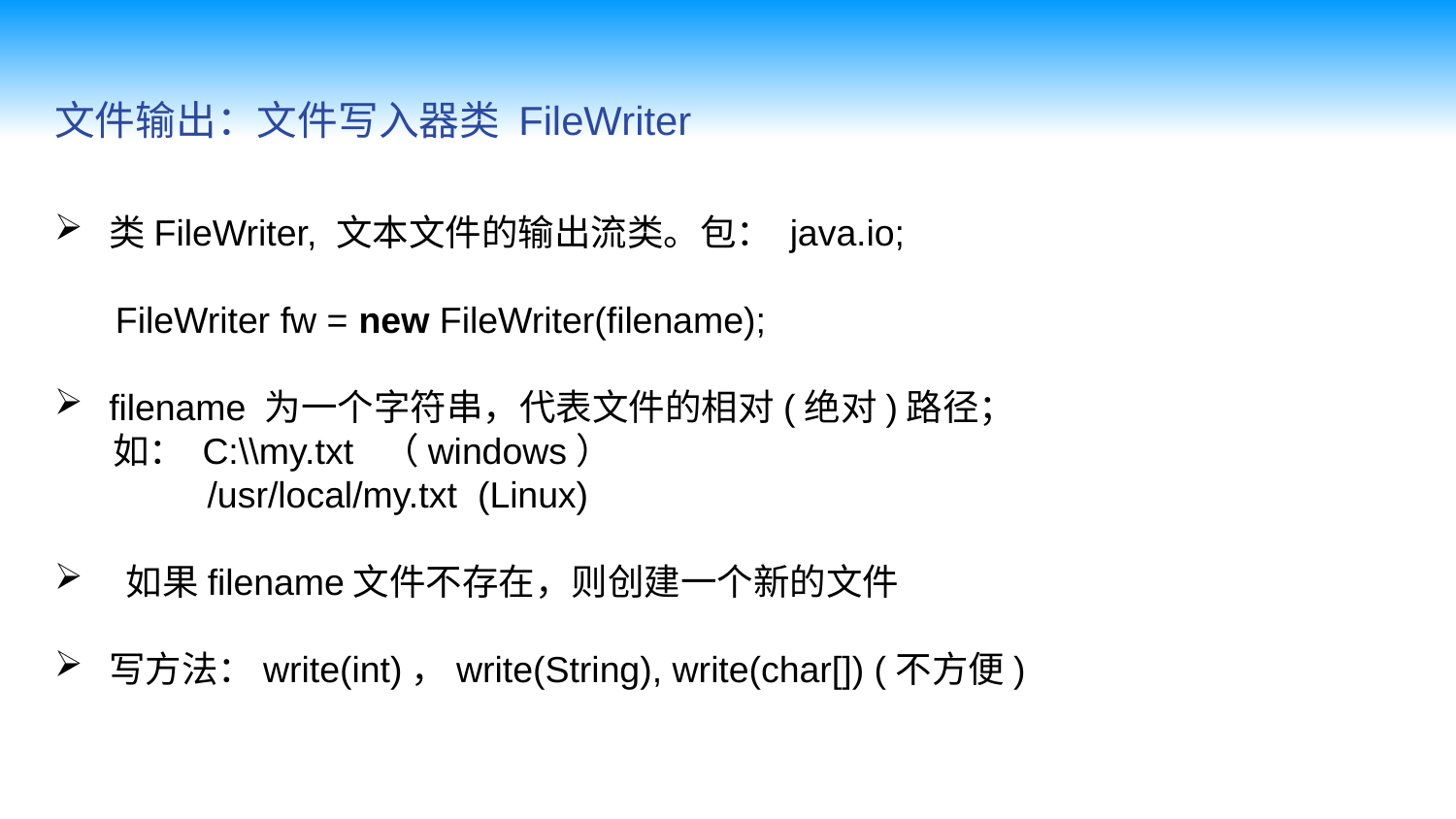

文件输出：文件写入器类 FileWriter

类FileWriter, 文本文件的输出流类。包： java.io;

      FileWriter fw = new FileWriter(filename);

filename 为一个字符串，代表文件的相对(绝对)路径；
      如： C:\\my.txt  （windows）
               /usr/local/my.txt  (Linux)

 如果filename文件不存在，则创建一个新的文件

写方法：write(int)，write(String), write(char[]) (不方便)